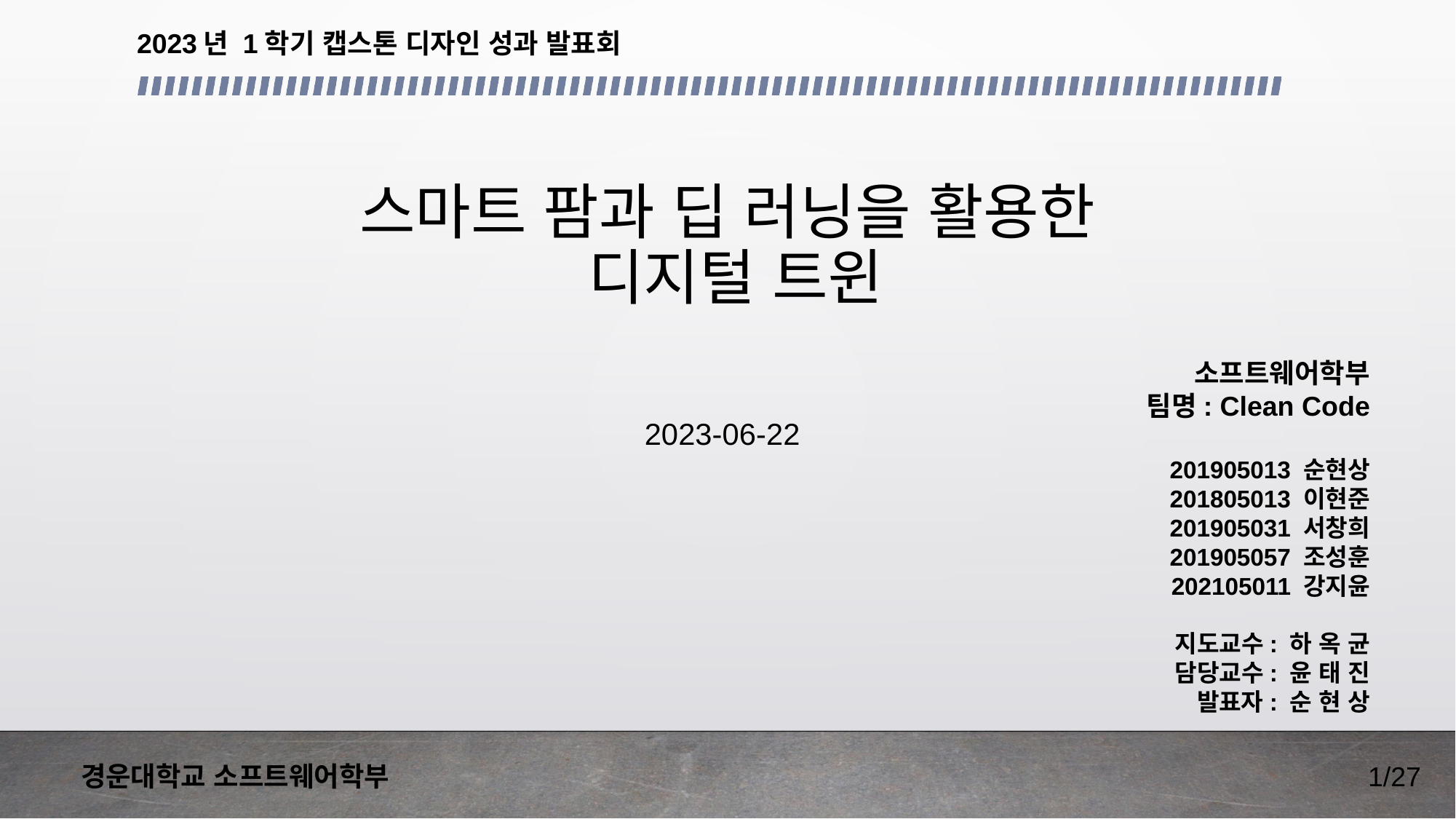

2023년 1학기 캡스톤 디자인 성과 발표회
# 스마트 팜과 딥 러닝을 활용한 디지털 트윈
소프트웨어학부
팀명: Clean Code

201905013 순현상
201805013 이현준
201905031 서창희
201905057 조성훈
202105011 강지윤

지도교수: 하 옥 균
담당교수: 윤 태 진
발표자: 순 현 상
2023-06-22
경운대학교 소프트웨어학부
1/27